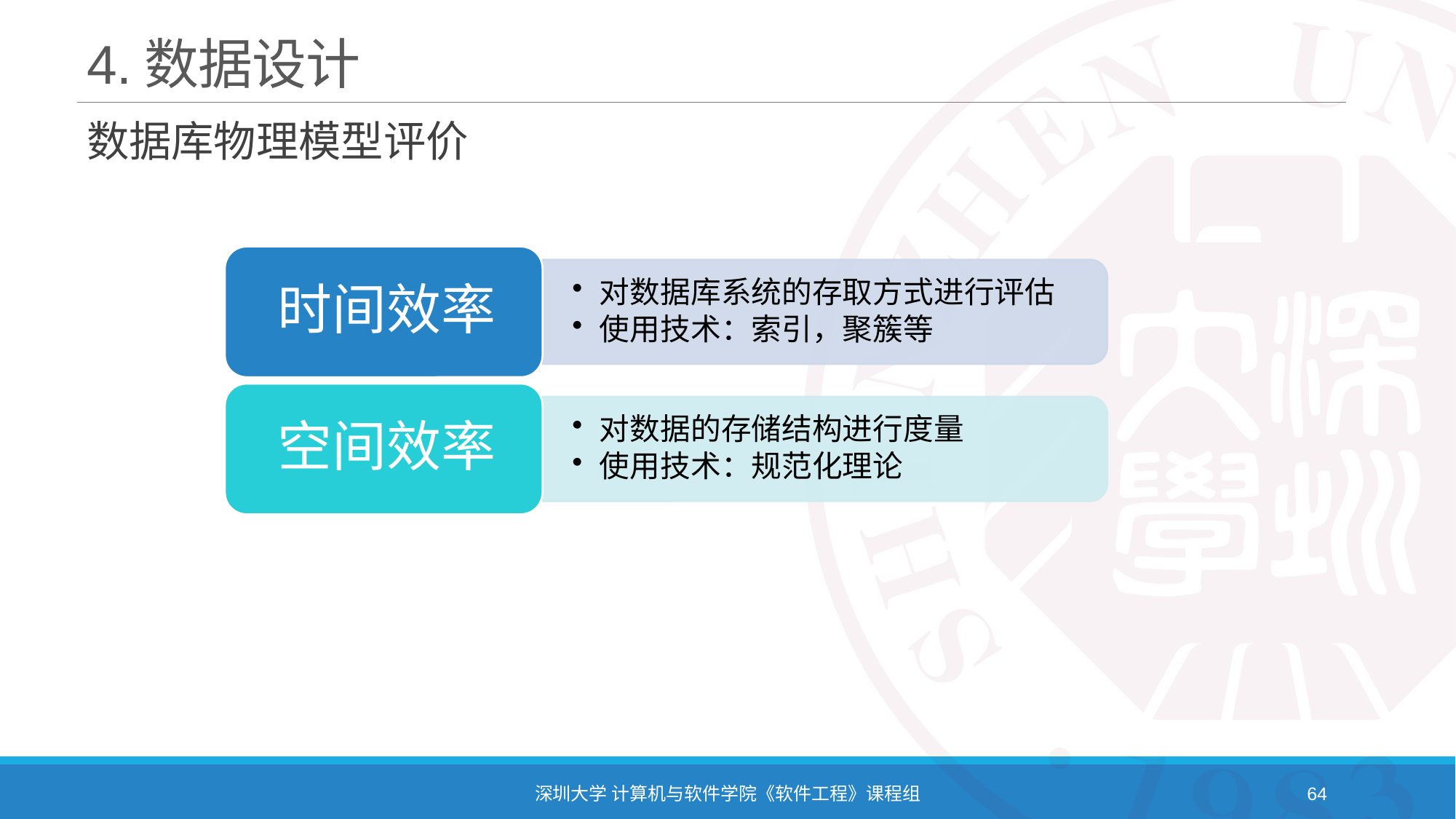

# 4.数据设计
数据库物理模型评价

对数据库系统的存取方式进行评估
使用技术：索引，聚簇等
时间效率
对数据的存储结构进行度量
使用技术：规范化理论
空间效率
深圳大学 计算机与软件学院《软件工程》课程组
64